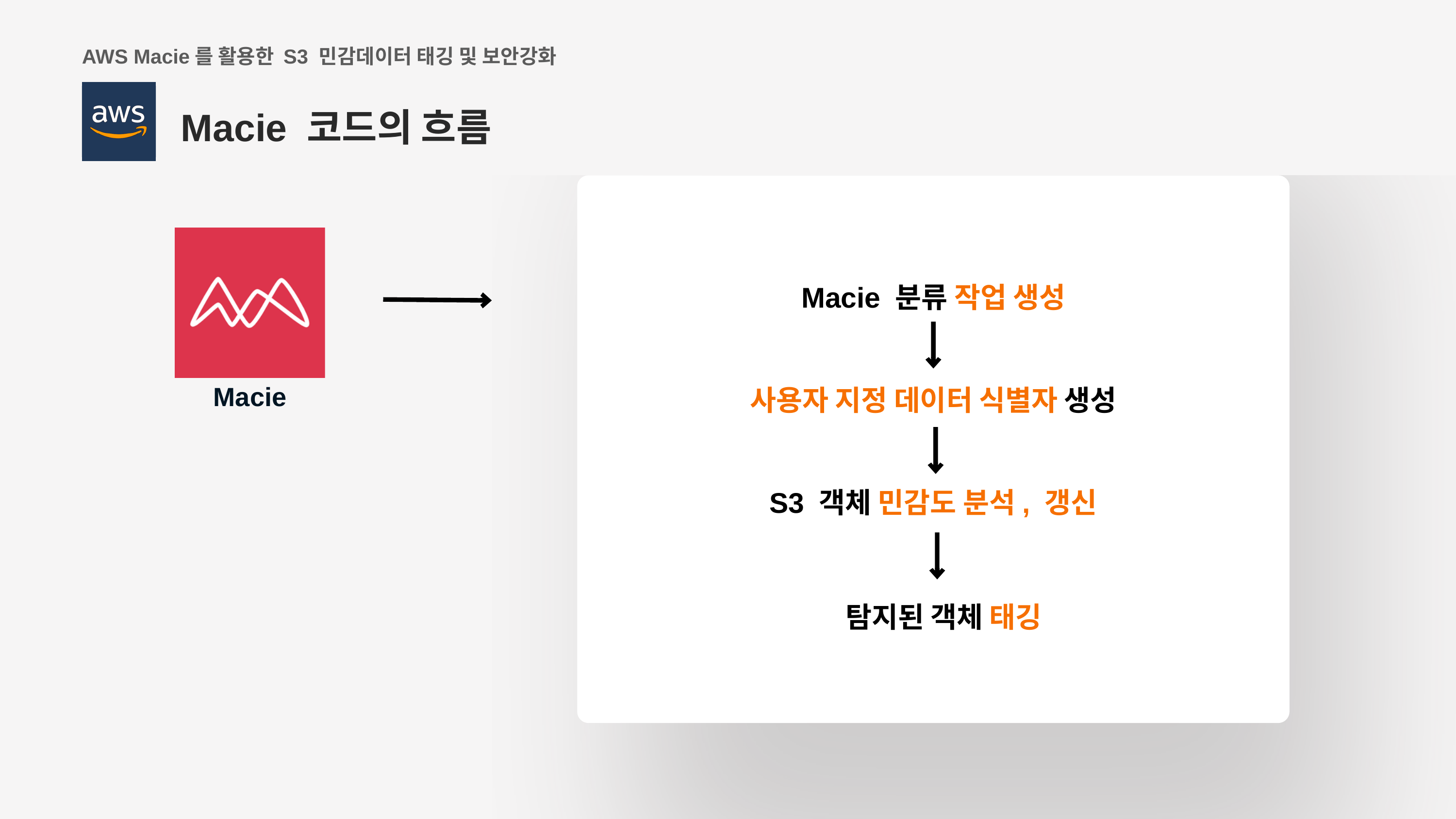

AWS Macie를 활용한 S3 민감데이터 태깅 및 보안강화

Macie 코드의 흐름

Macie
Macie 분류 작업 생성

사용자 지정 데이터 식별자 생성

S3 객체 민감도 분석, 갱신

탐지된 객체 태깅